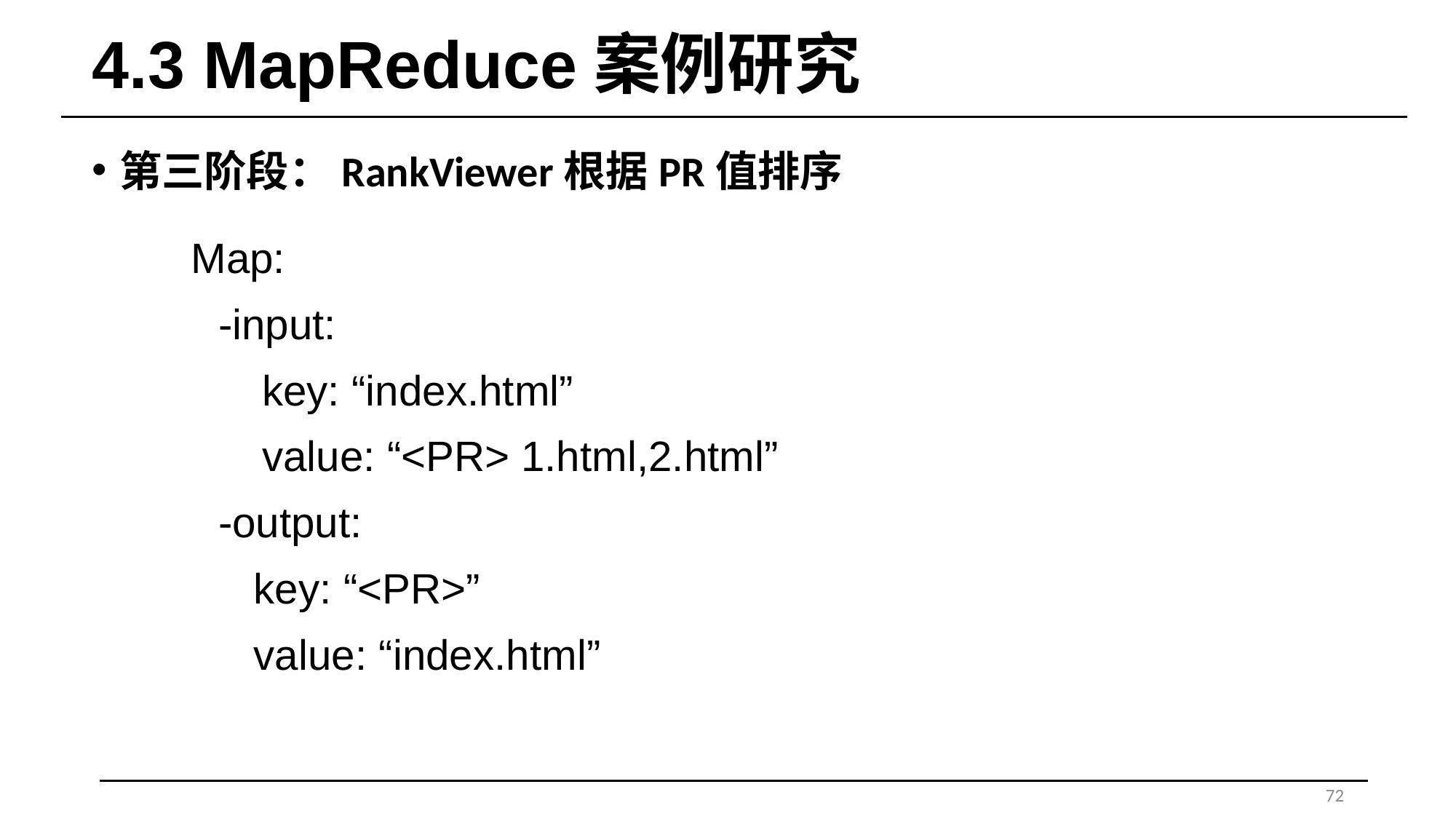

# 4.3 MapReduce案例研究
第三阶段：RankViewer根据PR值排序

Map:
	-input:
      key: “index.html”
      value: “<PR> 1.html,2.html”
	-output:
	   key: “<PR>”
	   value: “index.html”
72